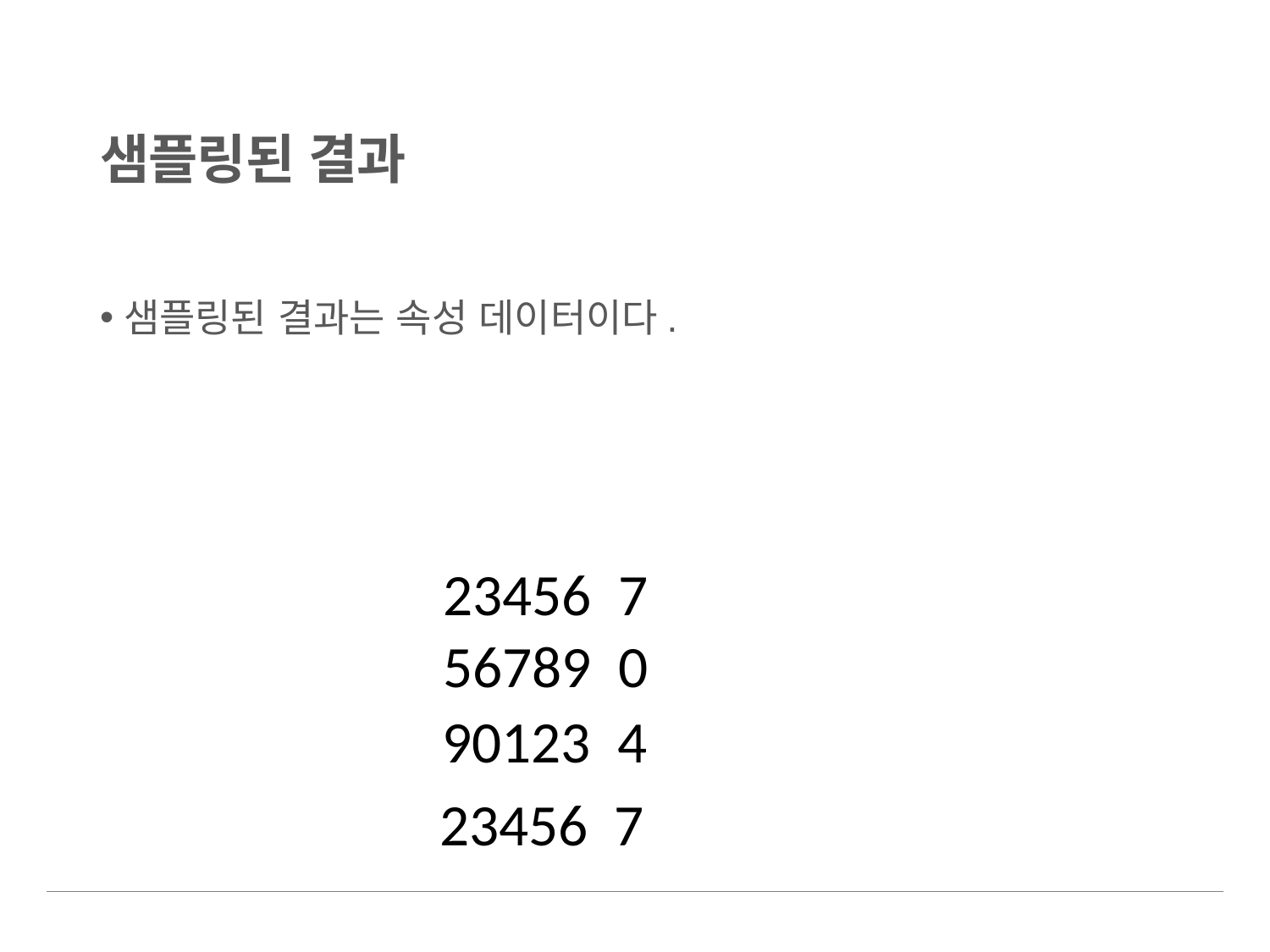

# 샘플링된 결과
샘플링된 결과는 속성 데이터이다.
23456  7
56789  0
90123  4
23456  7